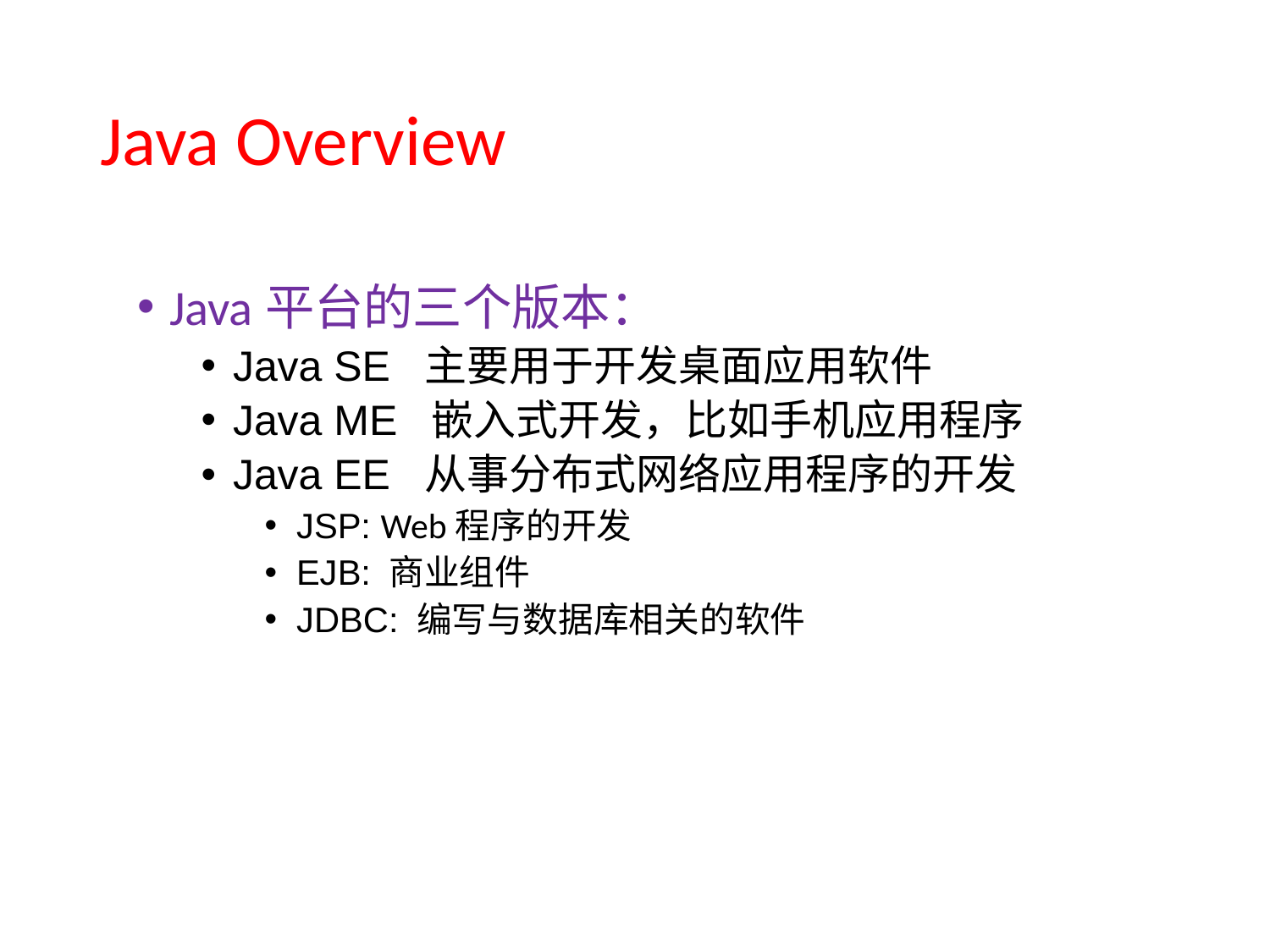

# Java Overview
Java平台的三个版本：
Java SE  主要用于开发桌面应用软件
Java ME  嵌入式开发，比如手机应用程序
Java EE  从事分布式网络应用程序的开发
JSP: Web程序的开发
EJB: 商业组件
JDBC: 编写与数据库相关的软件